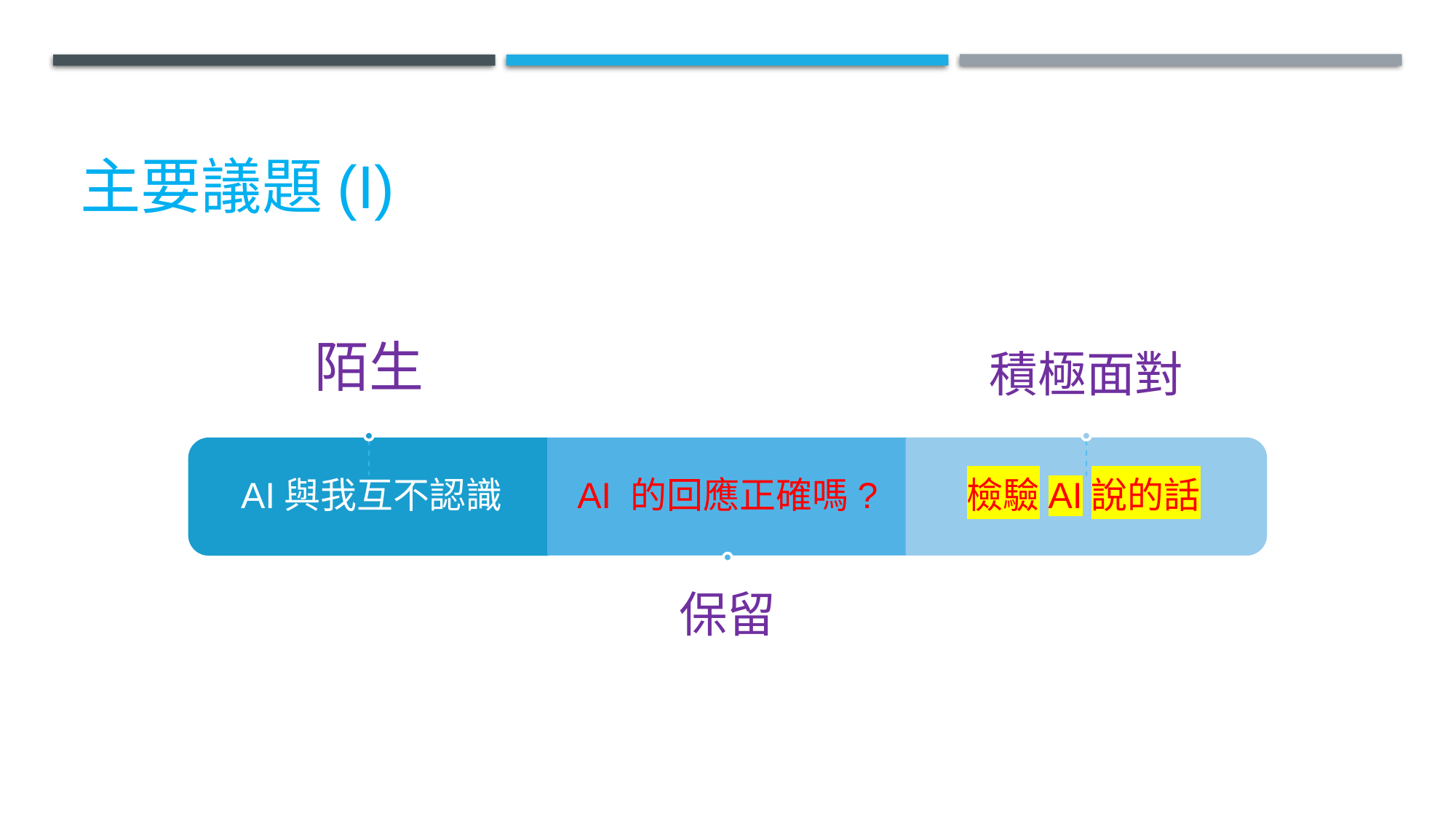

# 主要議題(I)
AI與我互不認識
陌生
AI 的回應正確嗎?
保留
檢驗AI說的話
積極面對